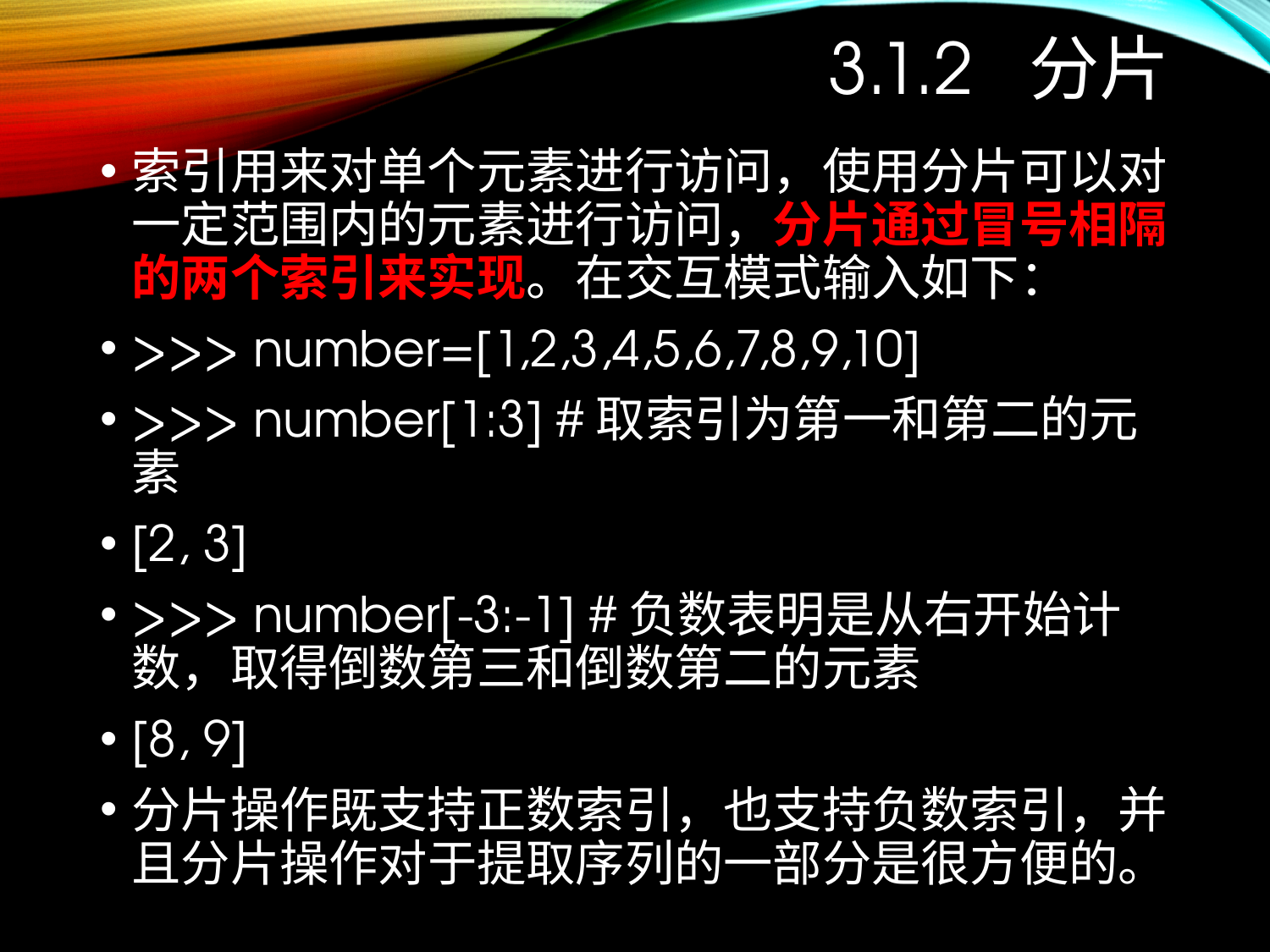

# 3.1.2  分片
索引用来对单个元素进行访问，使用分片可以对一定范围内的元素进行访问，分片通过冒号相隔的两个索引来实现。在交互模式输入如下：
>>> number=[1,2,3,4,5,6,7,8,9,10]
>>> number[1:3] #取索引为第一和第二的元素
[2, 3]
>>> number[-3:-1] #负数表明是从右开始计数，取得倒数第三和倒数第二的元素
[8, 9]
分片操作既支持正数索引，也支持负数索引，并且分片操作对于提取序列的一部分是很方便的。